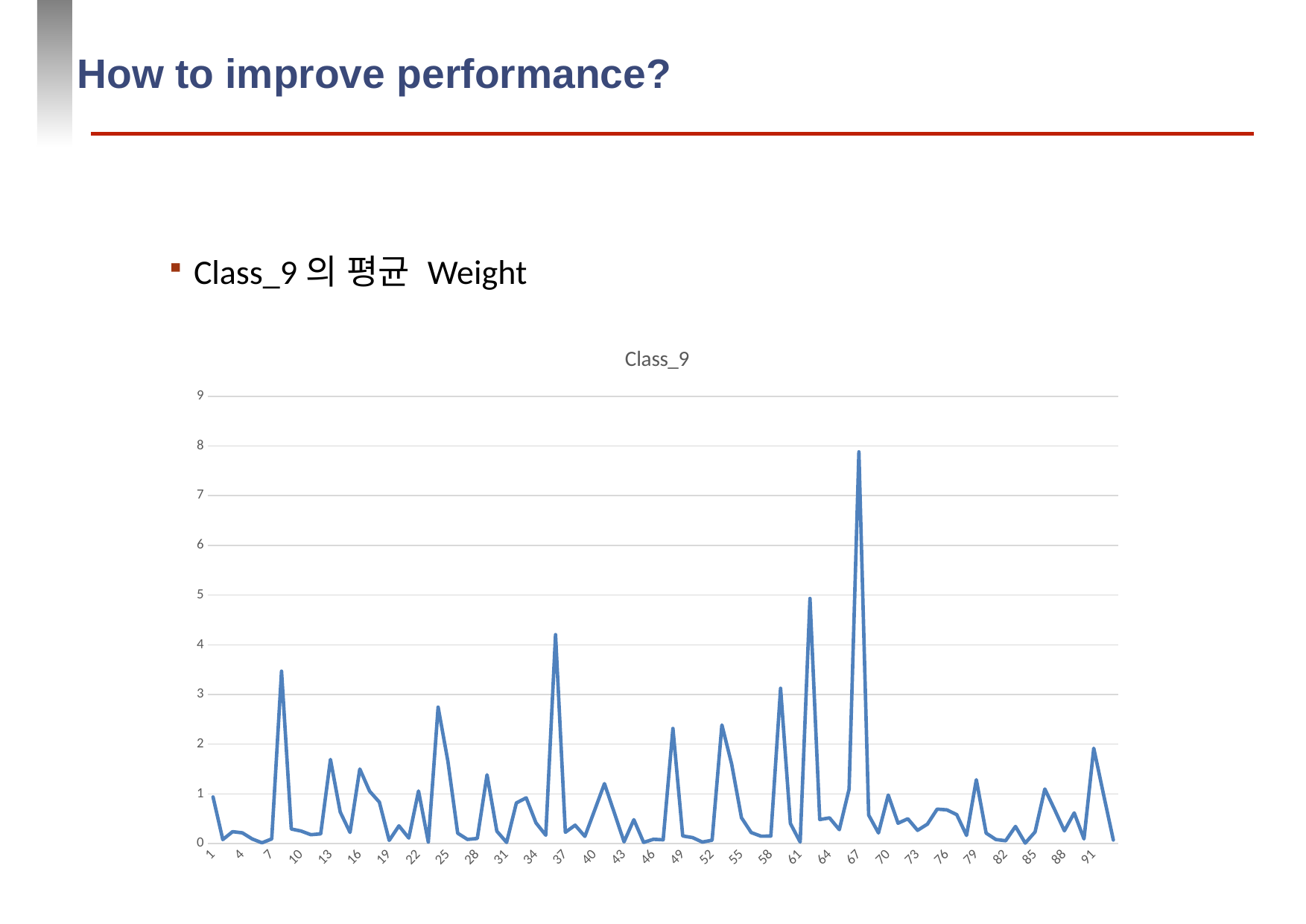

# How to improve performance?
Class_9의 평균 Weight

### Chart:

| Category | Class_9 |
|---|---|